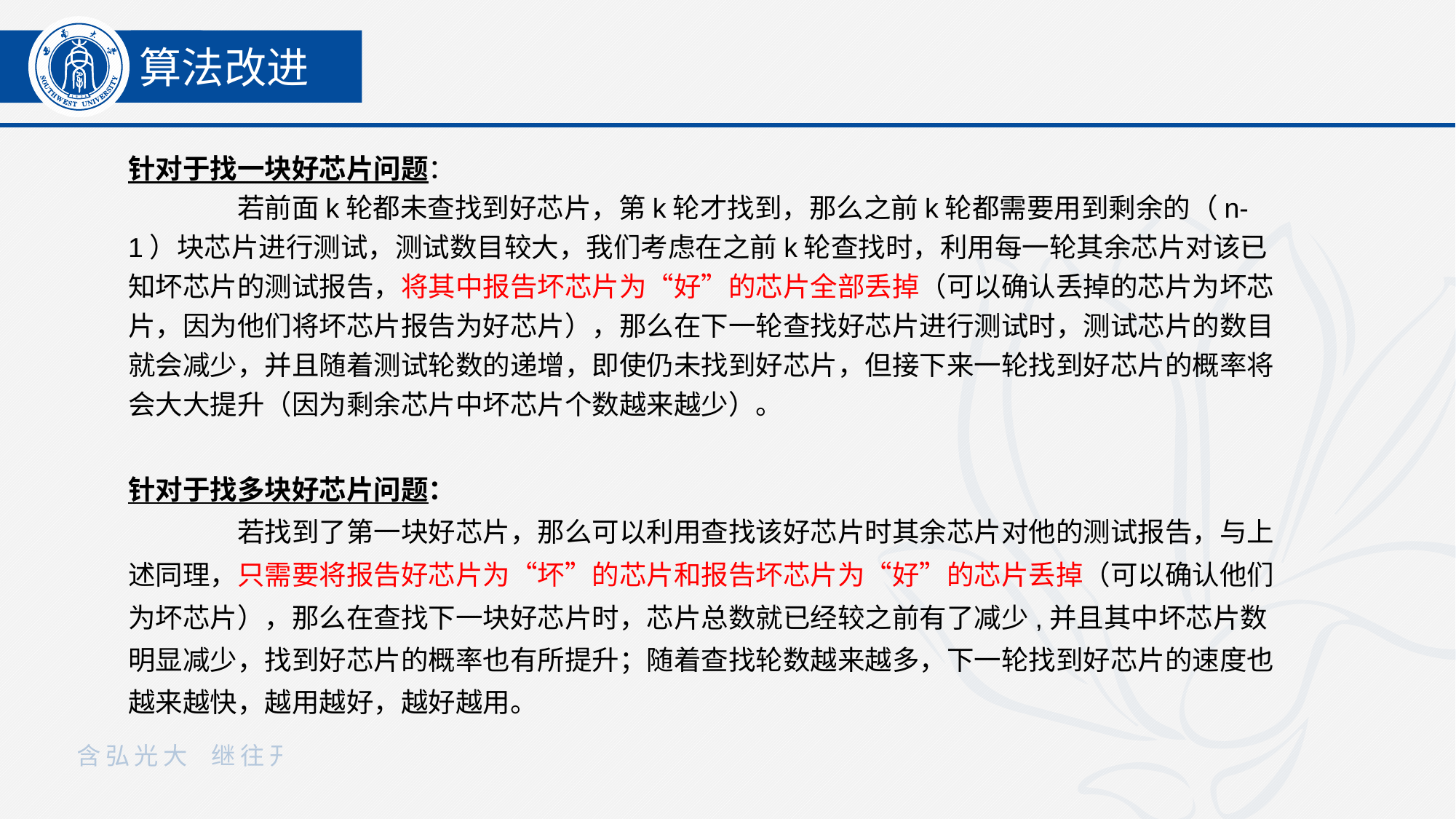

算法改进
针对于找一块好芯片问题：
	若前面k轮都未查找到好芯片，第k轮才找到，那么之前k轮都需要用到剩余的（n-1）块芯片进行测试，测试数目较大，我们考虑在之前k轮查找时，利用每一轮其余芯片对该已知坏芯片的测试报告，将其中报告坏芯片为“好”的芯片全部丢掉（可以确认丢掉的芯片为坏芯片，因为他们将坏芯片报告为好芯片），那么在下一轮查找好芯片进行测试时，测试芯片的数目就会减少，并且随着测试轮数的递增，即使仍未找到好芯片，但接下来一轮找到好芯片的概率将会大大提升（因为剩余芯片中坏芯片个数越来越少）。

针对于找多块好芯片问题：
	若找到了第一块好芯片，那么可以利用查找该好芯片时其余芯片对他的测试报告，与上述同理，只需要将报告好芯片为“坏”的芯片和报告坏芯片为“好”的芯片丢掉（可以确认他们为坏芯片），那么在查找下一块好芯片时，芯片总数就已经较之前有了减少,并且其中坏芯片数明显减少，找到好芯片的概率也有所提升；随着查找轮数越来越多，下一轮找到好芯片的速度也越来越快，越用越好，越好越用。